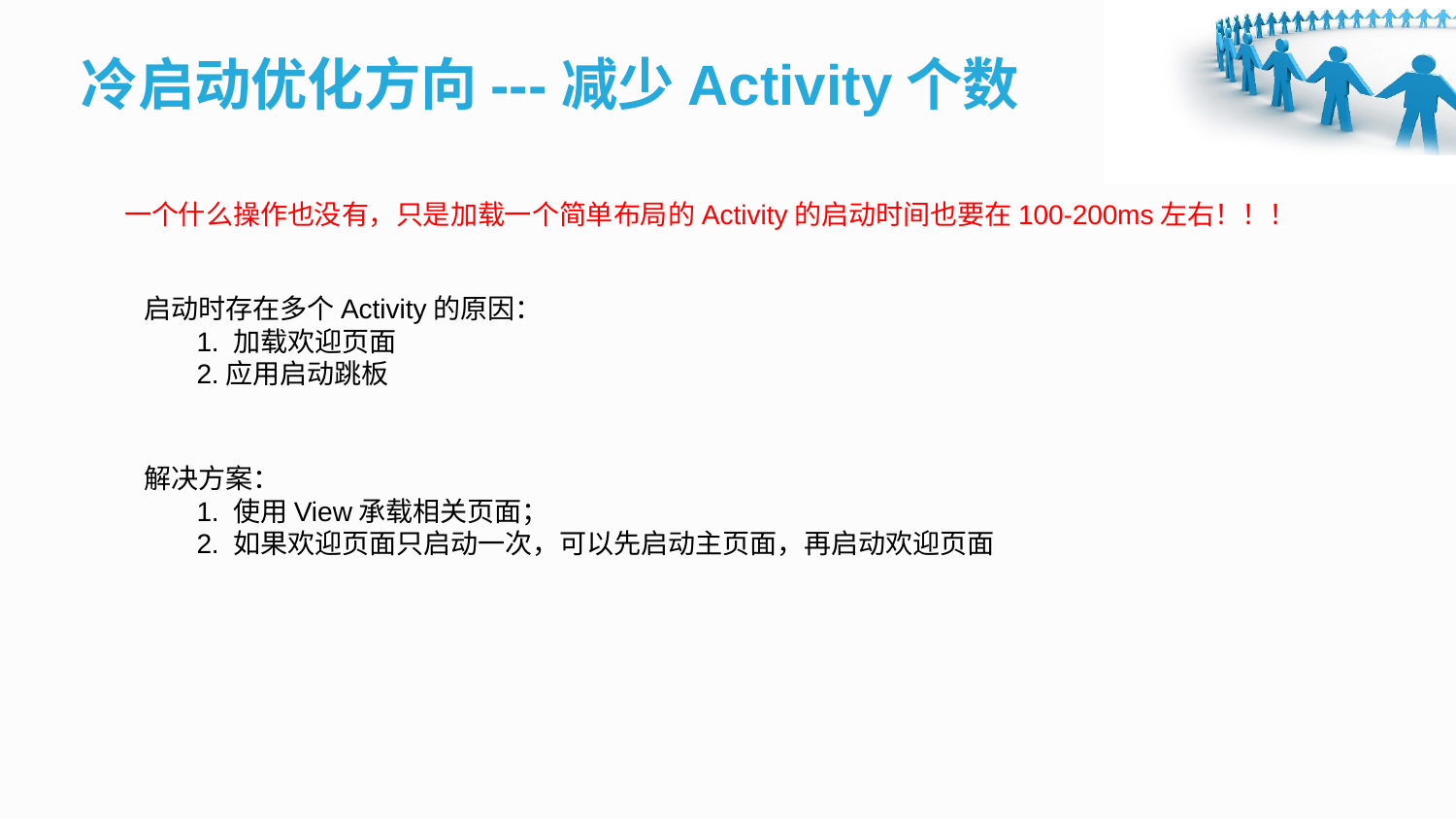

冷启动优化方向---减少Activity个数
一个什么操作也没有，只是加载一个简单布局的Activity的启动时间也要在100-200ms左右！！！

启动时存在多个Activity的原因：
       1. 加载欢迎页面
       2.应用启动跳板
解决方案：
       1. 使用View承载相关页面；
       2. 如果欢迎页面只启动一次，可以先启动主页面，再启动欢迎页面